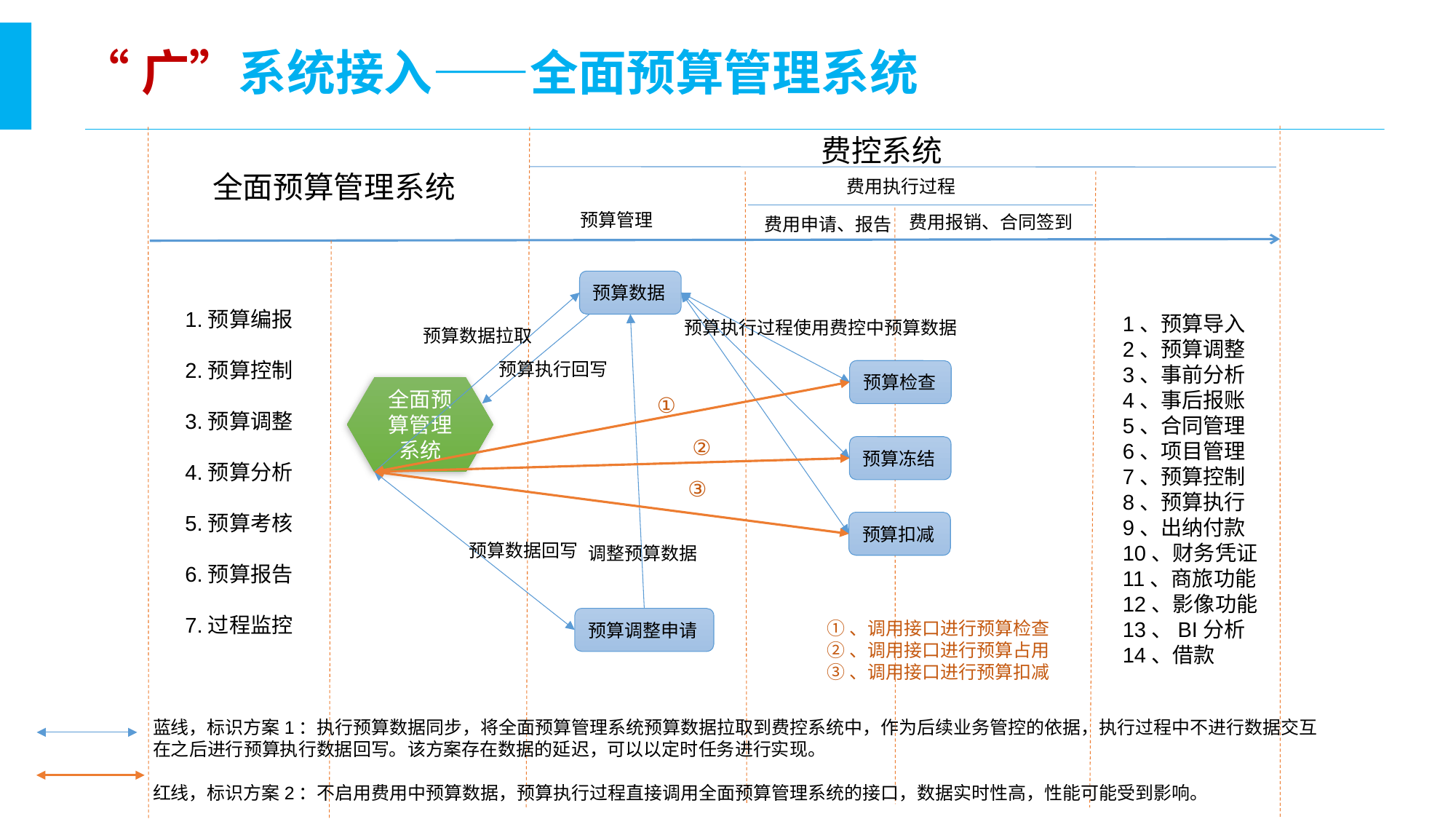

“广”系统接入——全面预算管理系统
费控系统
全面预算管理系统
费用执行过程
费用申请、报告
预算数据
 支付安全控制
 核算控制
 生成凭证
预算管理
费用报销、合同签到
1.预算编报
2.预算控制
3.预算调整
4.预算分析
5.预算考核
 
6.预算报告
7.过程监控
1、预算导入
2、预算调整
3、事前分析
4、事后报账
5、合同管理
6、项目管理
7、预算控制
8、预算执行
9、出纳付款
10、财务凭证
11、商旅功能
12、影像功能
13、BI分析
14、借款
预算执行过程使用费控中预算数据
预算数据拉取
预算执行回写
预算检查
全面预算管理系统
①
②
预算冻结
③
预算扣减
预算数据回写
调整预算数据
预算调整申请
①、调用接口进行预算检查
②、调用接口进行预算占用
③、调用接口进行预算扣减
蓝线，标识方案1：执行预算数据同步，将全面预算管理系统预算数据拉取到费控系统中，作为后续业务管控的依据，执行过程中不进行数据交互
在之后进行预算执行数据回写。该方案存在数据的延迟，可以以定时任务进行实现。

红线，标识方案2：不启用费用中预算数据，预算执行过程直接调用全面预算管理系统的接口，数据实时性高，性能可能受到影响。